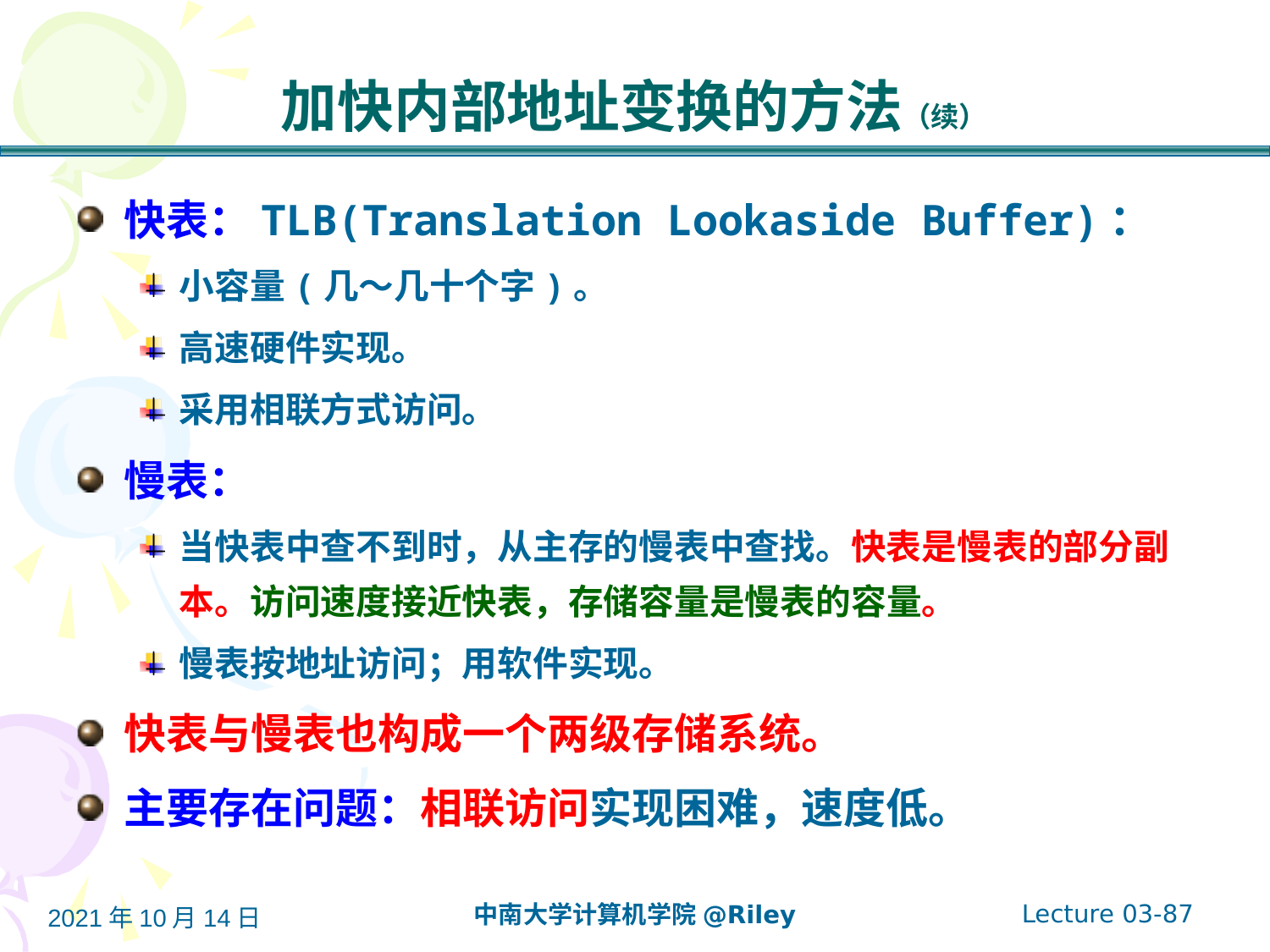

# 加快内部地址变换的方法（续）
快表：TLB(Translation Lookaside Buffer)：
小容量(几～几十个字)。
高速硬件实现。
采用相联方式访问。
慢表：
当快表中查不到时，从主存的慢表中查找。快表是慢表的部分副本。访问速度接近快表，存储容量是慢表的容量。
慢表按地址访问；用软件实现。
快表与慢表也构成一个两级存储系统。
主要存在问题：相联访问实现困难，速度低。
Lecture 03-87
中南大学计算机学院@Riley
2021年10月14日